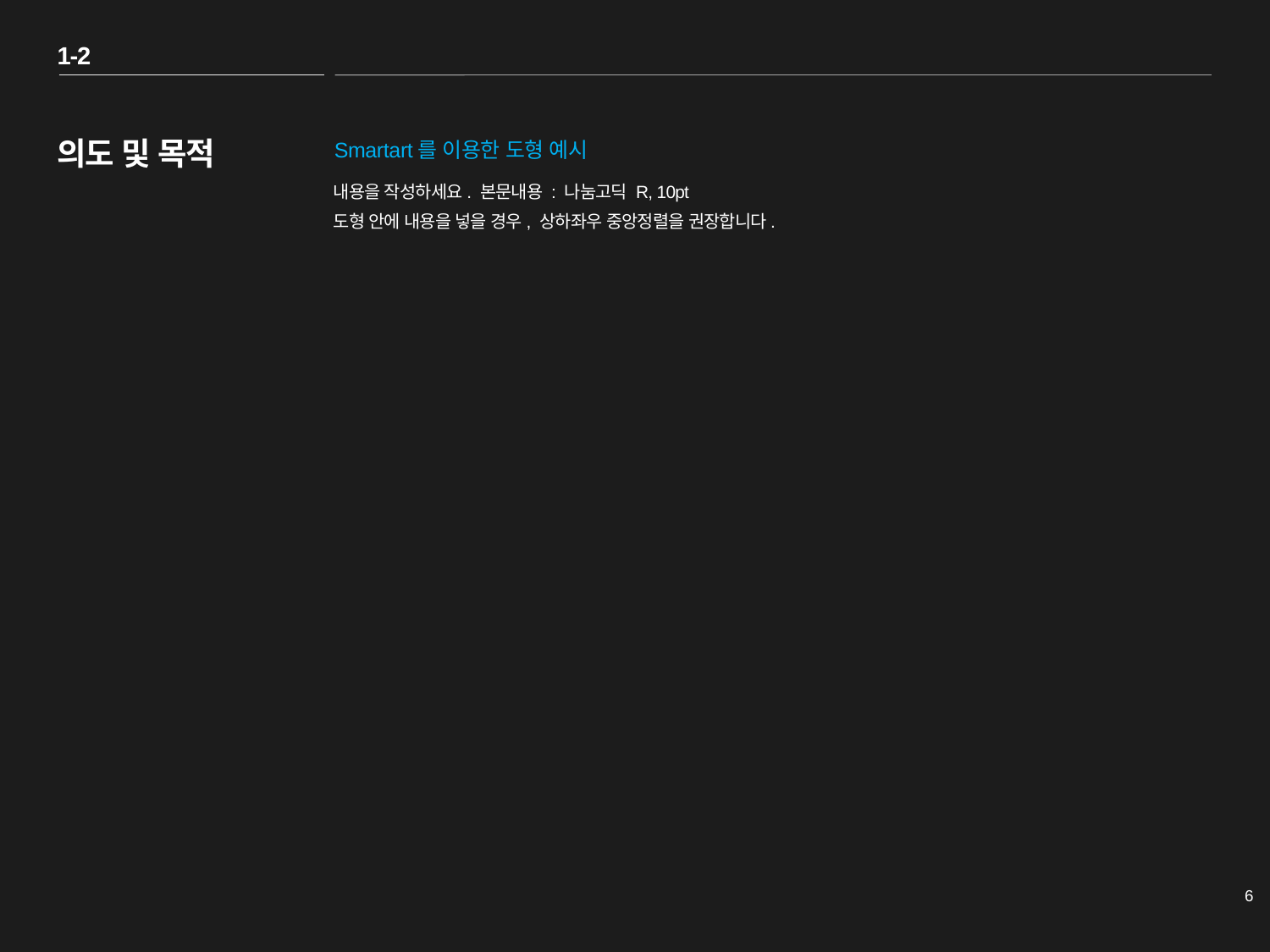

1-2
# 의도 및 목적
Smartart를 이용한 도형 예시
내용을 작성하세요. 본문내용 : 나눔고딕 R, 10pt
도형 안에 내용을 넣을 경우, 상하좌우 중앙정렬을 권장합니다.
6